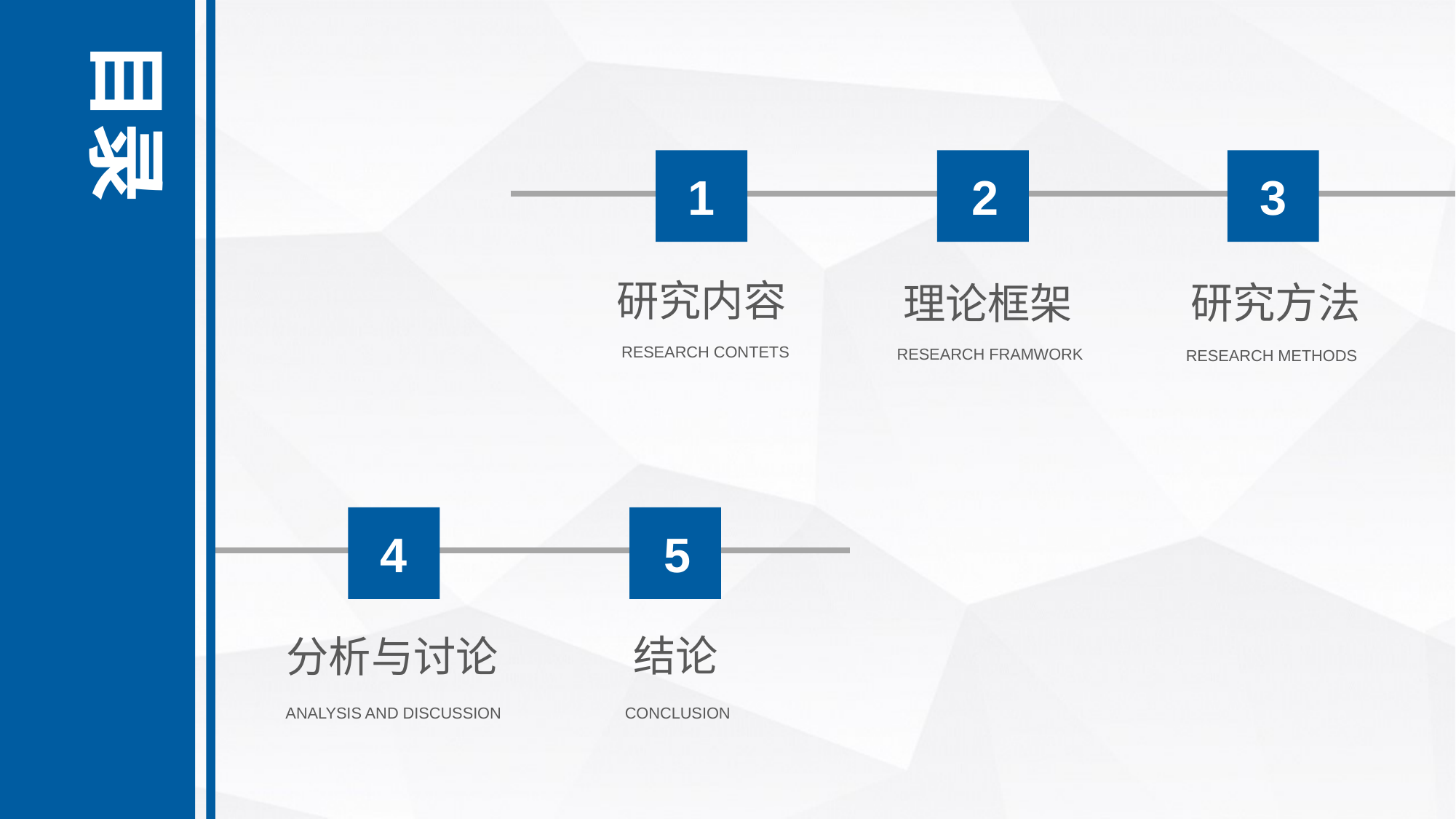

目录

1

2

3
研究内容
研究方法
理论框架

RESEARCH CONTETS
RESEARCH FRAMWORK
RESEARCH METHODS

4

5
结论
分析与讨论
ANALYSIS AND DISCUSSION
CONCLUSION